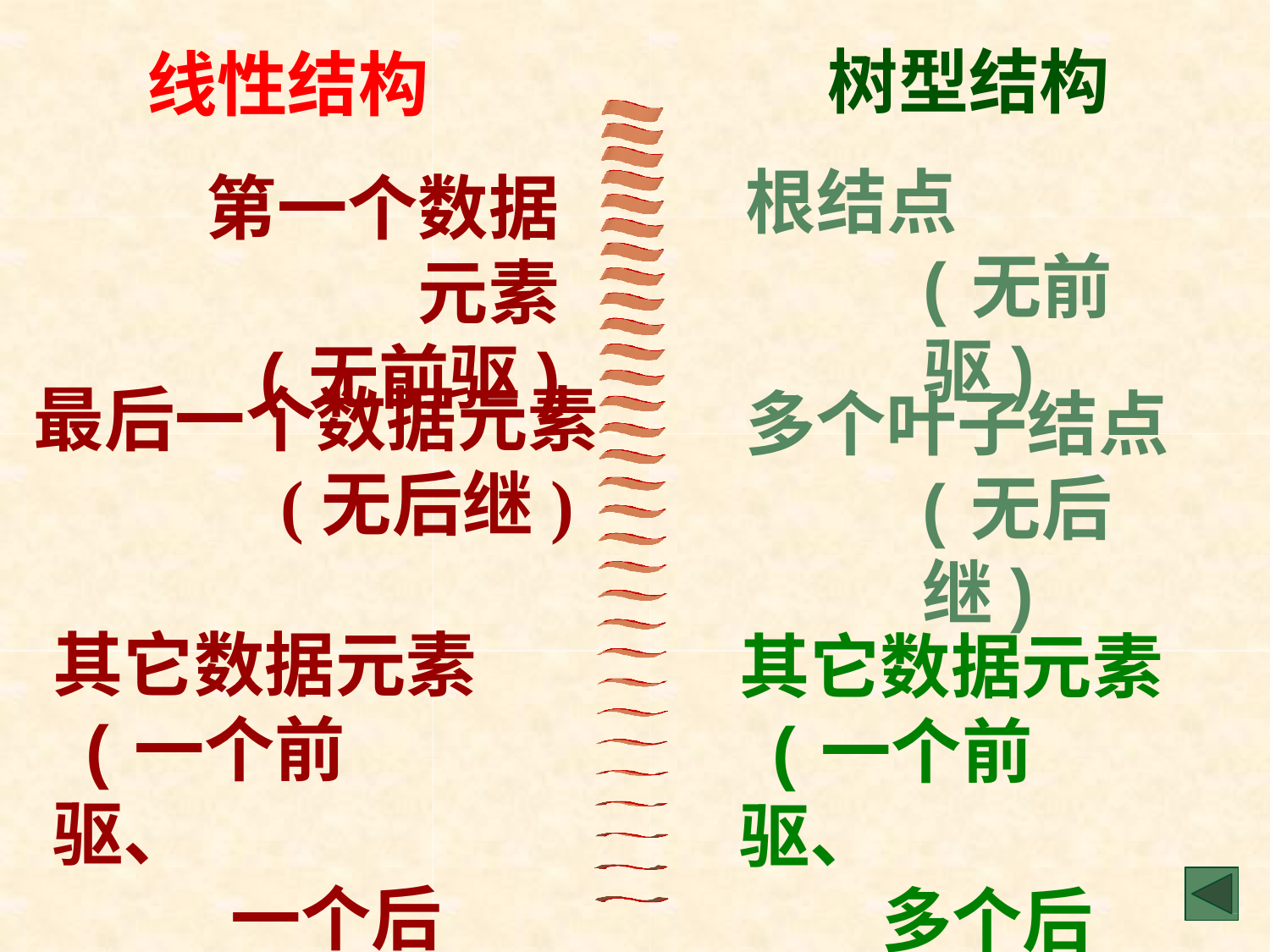

线性结构
第一个数据元素
(无前驱)
树型结构
根结点
(无前驱)

最后一个数据元素
(无后继)
多个叶子结点
(无后继)
其它数据元素  (一个前驱、
一个后继)
其它数据元素  (一个前驱、
多个后继)